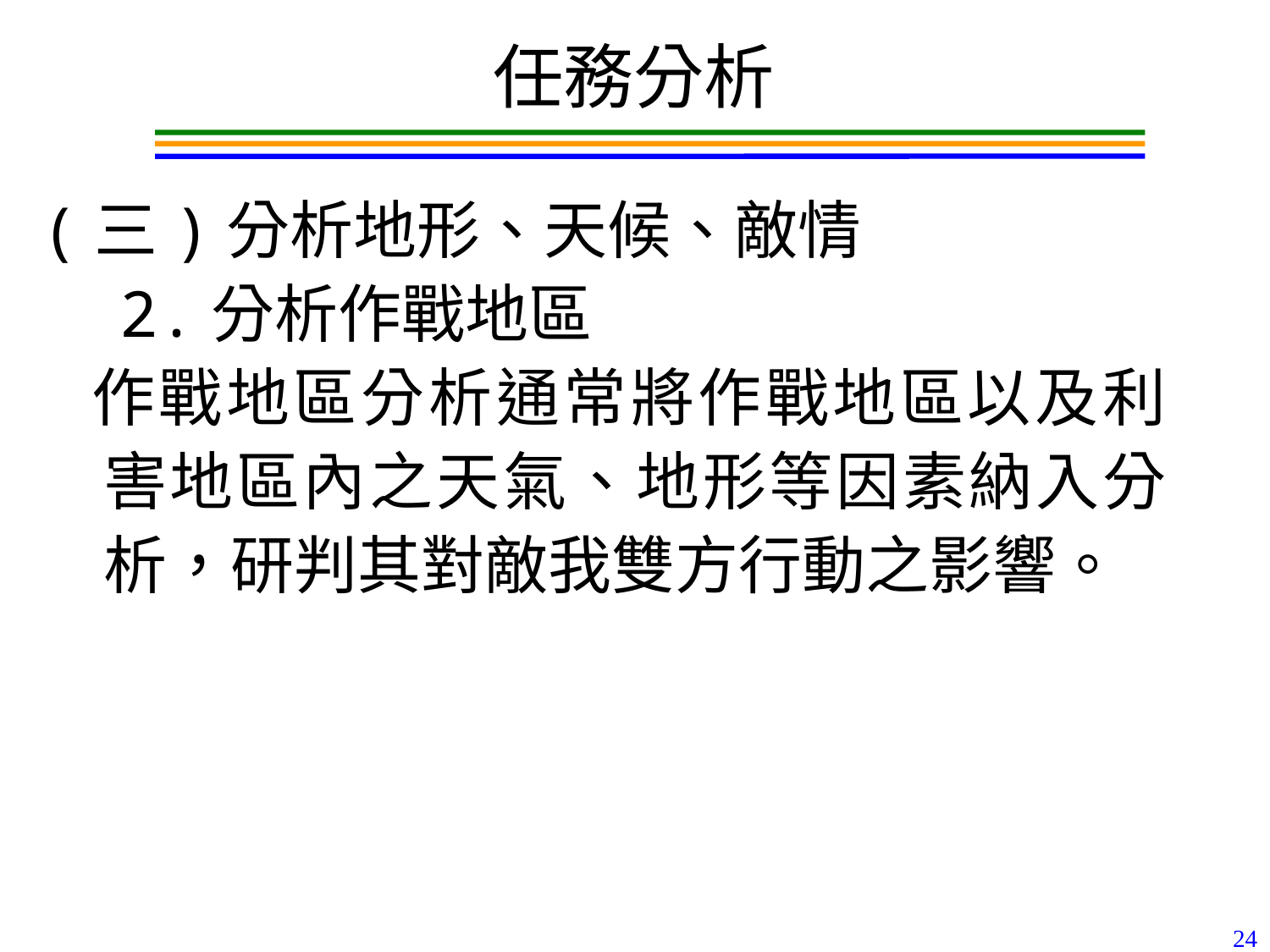

任務分析
(三)分析地形、天候、敵情
　2.分析作戰地區
作戰地區分析通常將作戰地區以及利害地區內之天氣、地形等因素納入分析，研判其對敵我雙方行動之影響。
24